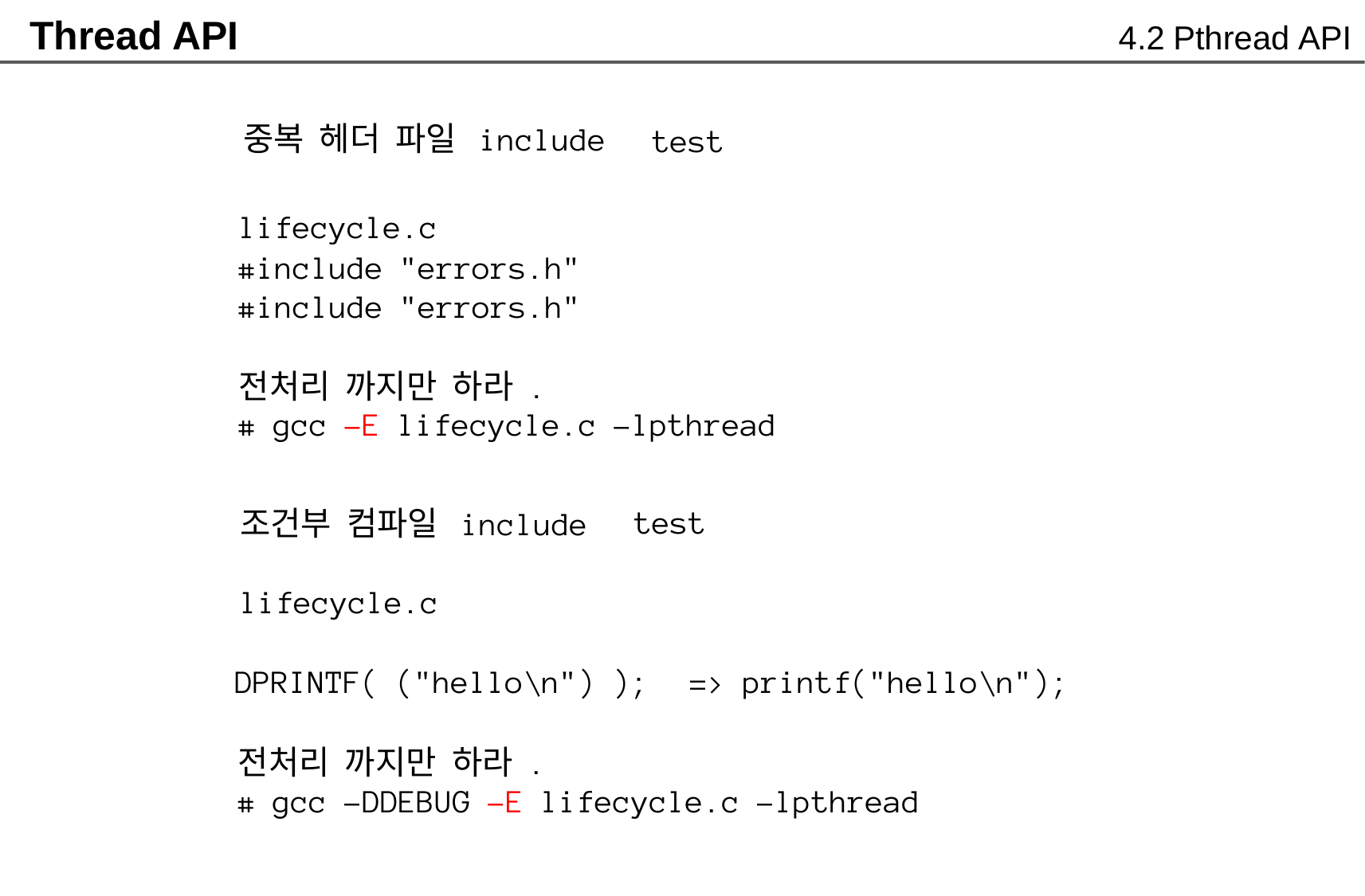

Thread API
4.2 Pthread API

중복  헤더  파일  include
test
lifecycle.c
#include  "errors.h"
#include  "errors.h"

전처리  까지만  하라 .
#  gcc  -E  lifecycle.c  -lpthread
조건부  컴파일  include

lifecycle.c
test
DPRINTF(  ("hello\n")  );
=>  printf("hello\n");
전처리  까지만  하라 .
#  gcc  -DDEBUG  -E  lifecycle.c  -lpthread